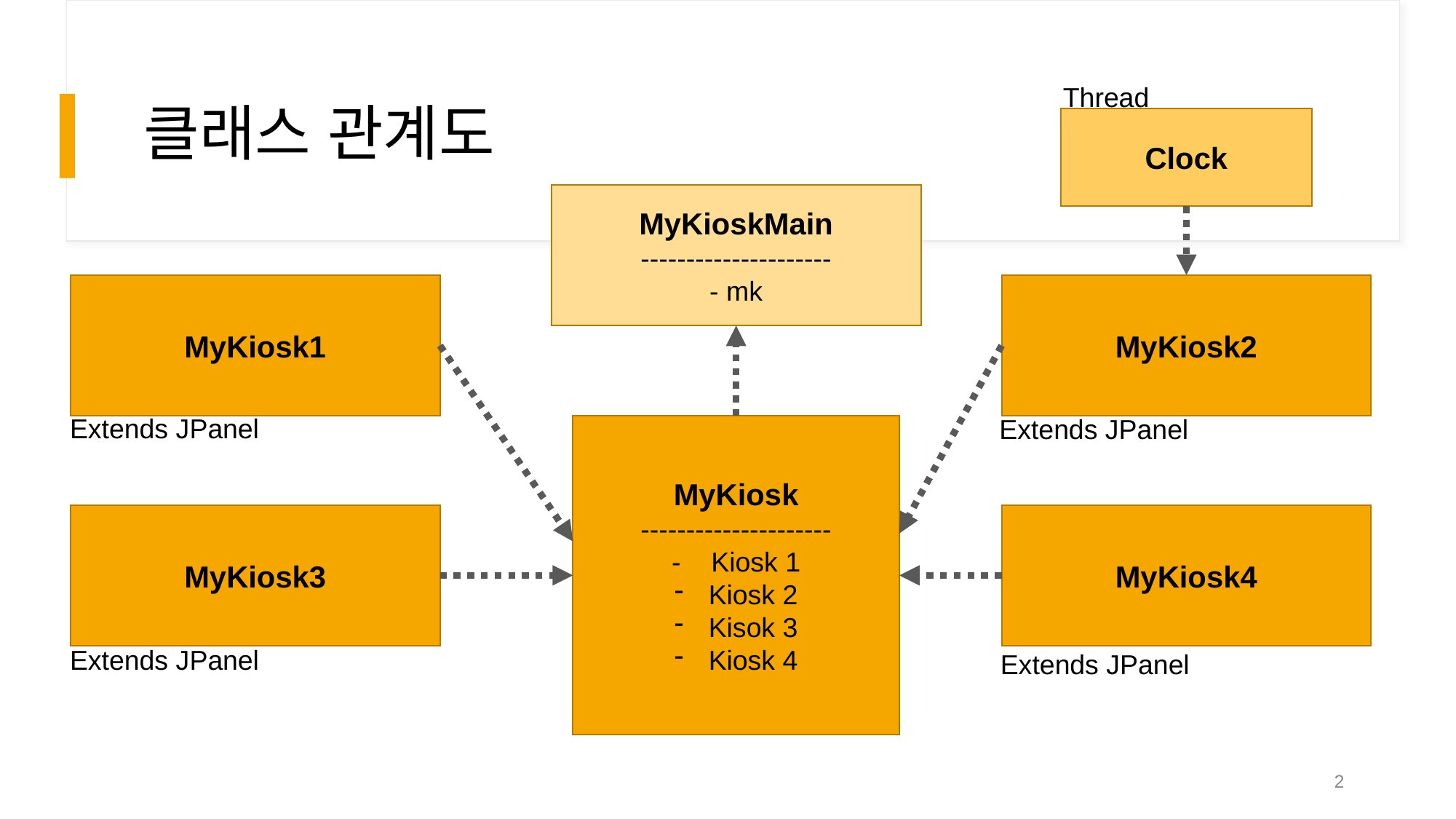

# 클래스 관계도
Thread
Clock
MyKioskMain
---------------------
- mk
MyKiosk1
MyKiosk2
Extends JPanel
Extends JPanel
MyKiosk
---------------------
-    Kiosk 1
Kiosk 2
Kisok 3
Kiosk 4
MyKiosk3
MyKiosk4
Extends JPanel
Extends JPanel
2